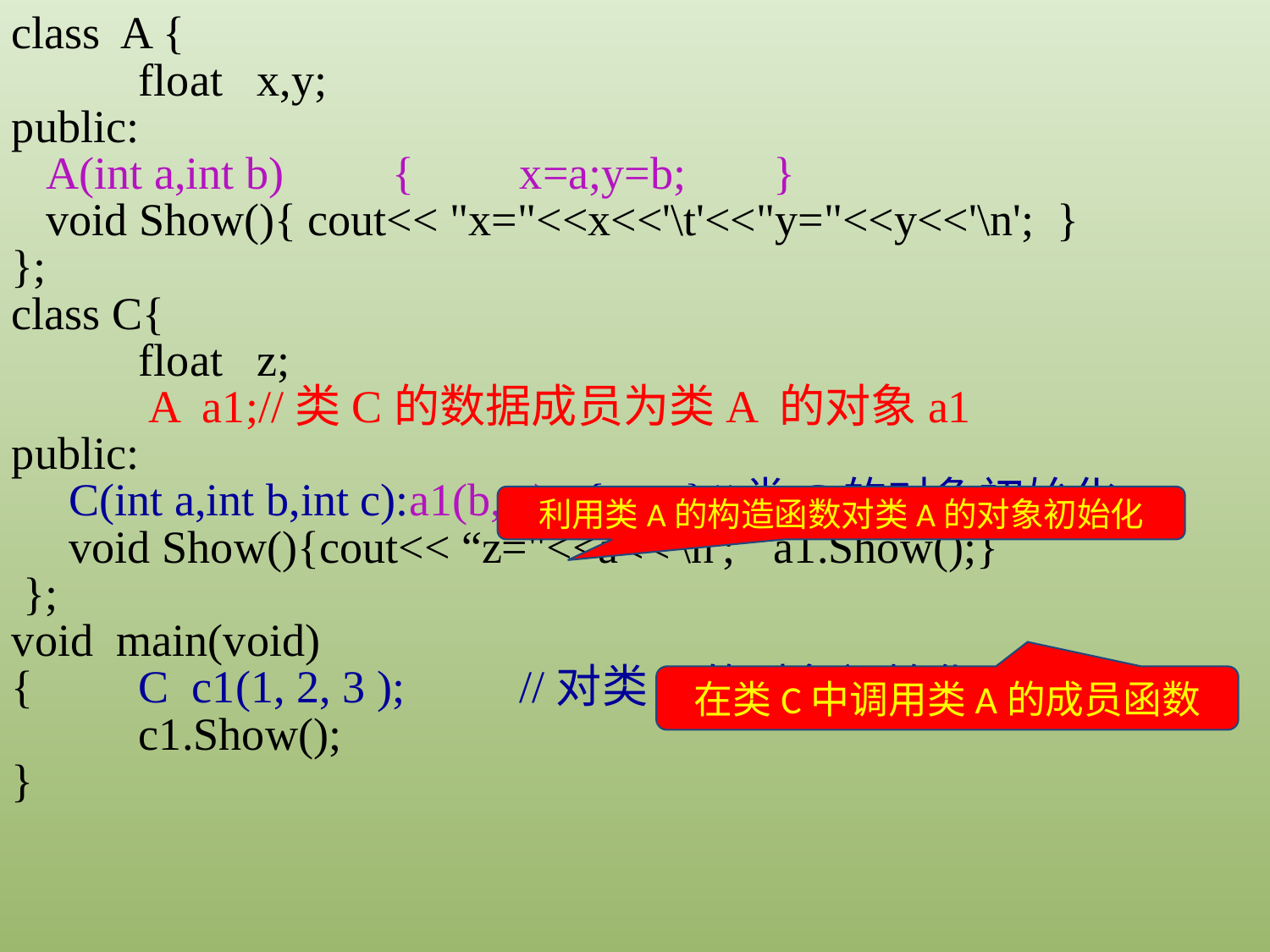

class  A {
	float   x,y;
public:
   A(int a,int b)	{	x=a;y=b;	}
   void Show(){ cout<< "x="<<x<<'\t'<<"y="<<y<<'\n';  }
};
class C{
	float   z;
            A  a1;//类C的数据成员为类A 的对象a1
public:
     C(int a,int b,int c):a1(b, c)   {z=a;}//类C的对象初始化
     void Show(){cout<< “z="<<a<<'\n';	a1.Show();}
 };
void  main(void)
{	C  c1(1, 2, 3 );	//对类C的对象初始化
	c1.Show();
}
利用类A的构造函数对类A的对象初始化
在类C中调用类A的成员函数
700